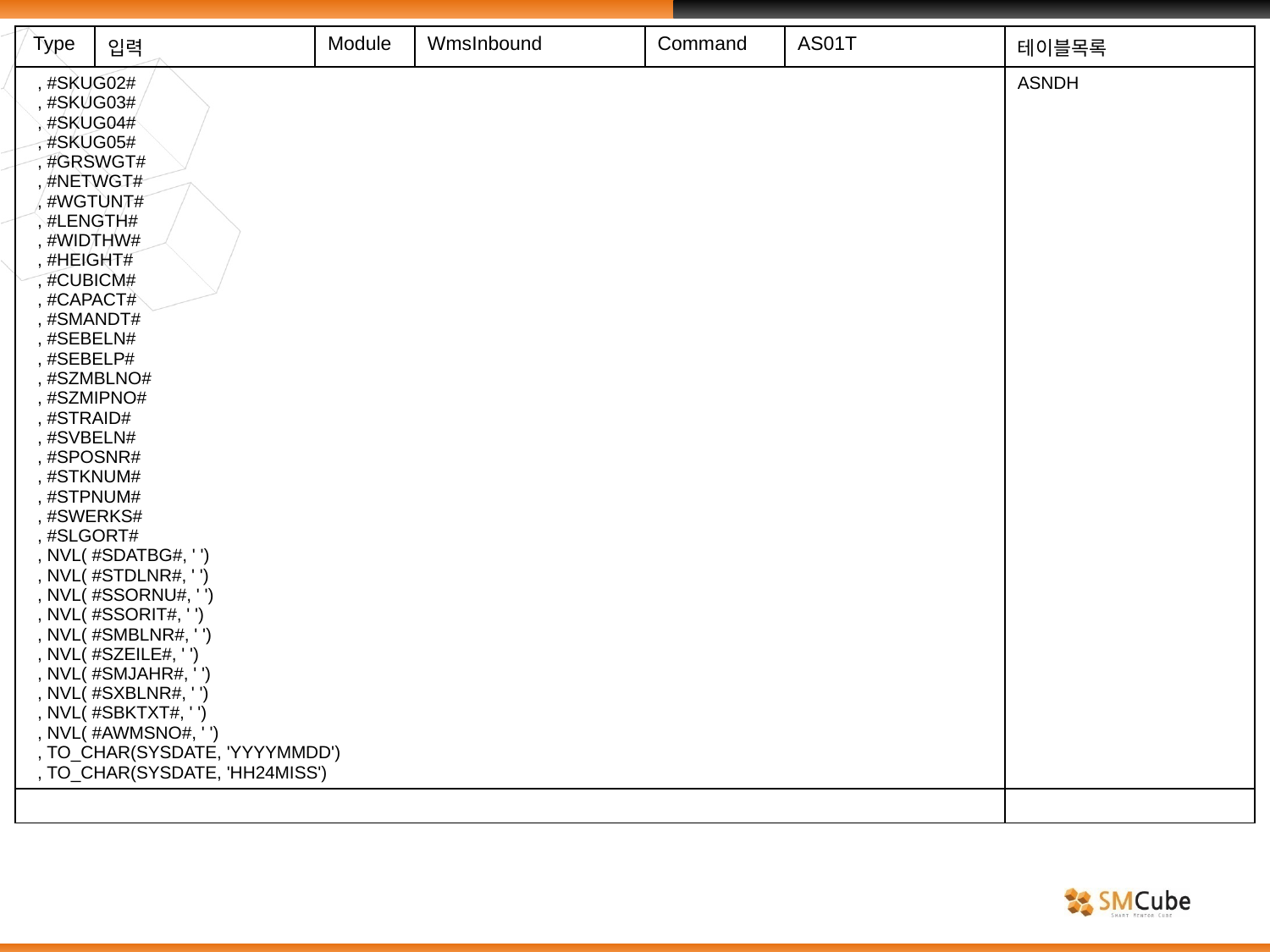

| Type | 입력 | Module | WmsInbound | Command | AS01T | 테이블목록 |
| --- | --- | --- | --- | --- | --- | --- |
| , #SKUG02# , #SKUG03# , #SKUG04# , #SKUG05# , #GRSWGT# , #NETWGT# , #WGTUNT# , #LENGTH# , #WIDTHW# , #HEIGHT# , #CUBICM# , #CAPACT# , #SMANDT# , #SEBELN# , #SEBELP# , #SZMBLNO# , #SZMIPNO# , #STRAID# , #SVBELN# , #SPOSNR# , #STKNUM# , #STPNUM# , #SWERKS# , #SLGORT# , NVL( #SDATBG#, ' ') , NVL( #STDLNR#, ' ') , NVL( #SSORNU#, ' ') , NVL( #SSORIT#, ' ') , NVL( #SMBLNR#, ' ') , NVL( #SZEILE#, ' ') , NVL( #SMJAHR#, ' ') , NVL( #SXBLNR#, ' ') , NVL( #SBKTXT#, ' ') , NVL( #AWMSNO#, ' ') , TO\_CHAR(SYSDATE, 'YYYYMMDD') , TO\_CHAR(SYSDATE, 'HH24MISS') |  |  |  |  |  | ASNDH |
|  |  |  |  |  |  |  |